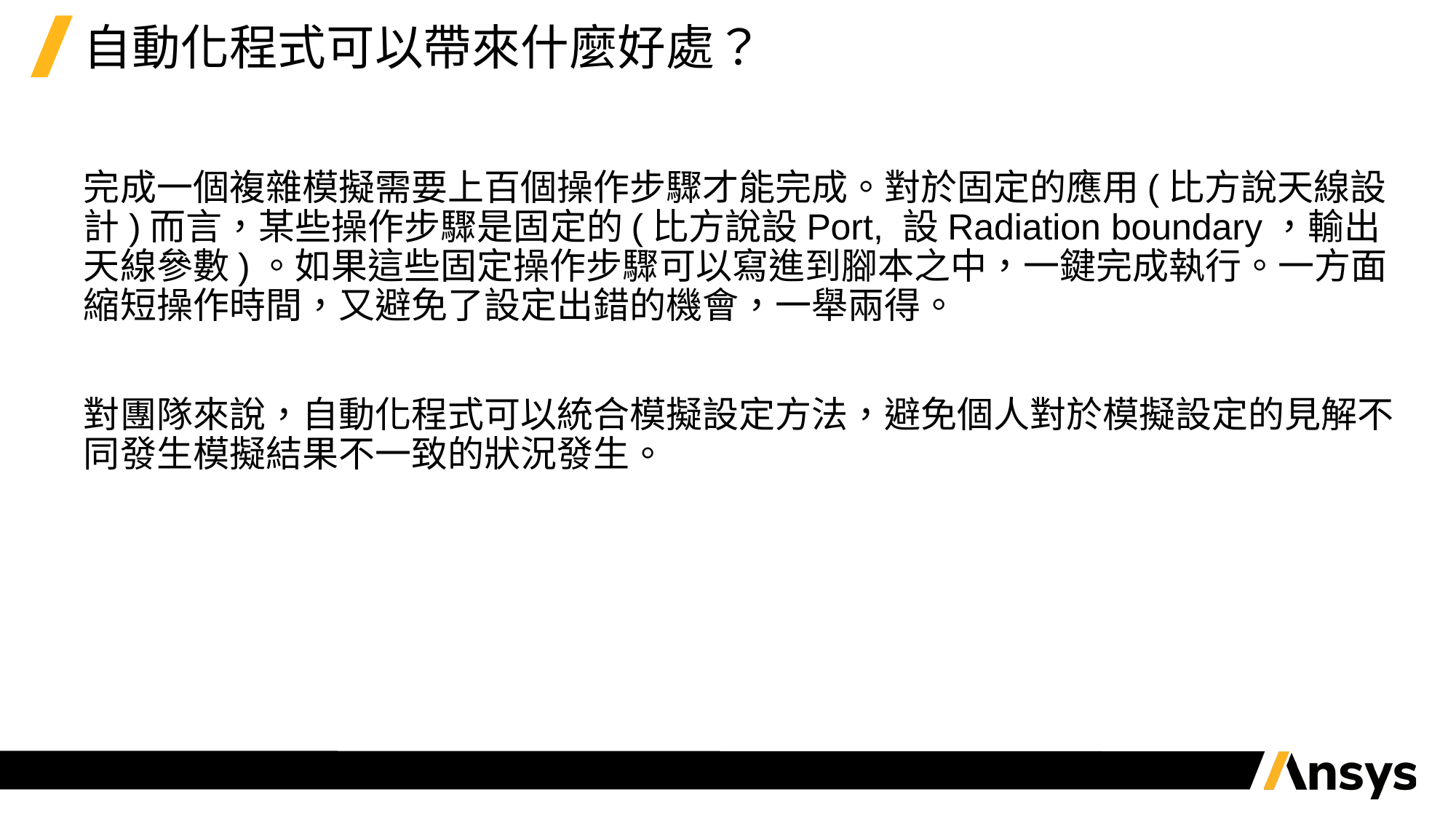

# 自動化程式可以帶來什麼好處？
完成一個複雜模擬需要上百個操作步驟才能完成。對於固定的應用(比方說天線設計)而言，某些操作步驟是固定的(比方說設Port, 設Radiation boundary，輸出天線參數)。如果這些固定操作步驟可以寫進到腳本之中，一鍵完成執行。一方面縮短操作時間，又避免了設定出錯的機會，一舉兩得。

對團隊來說，自動化程式可以統合模擬設定方法，避免個人對於模擬設定的見解不同發生模擬結果不一致的狀況發生。